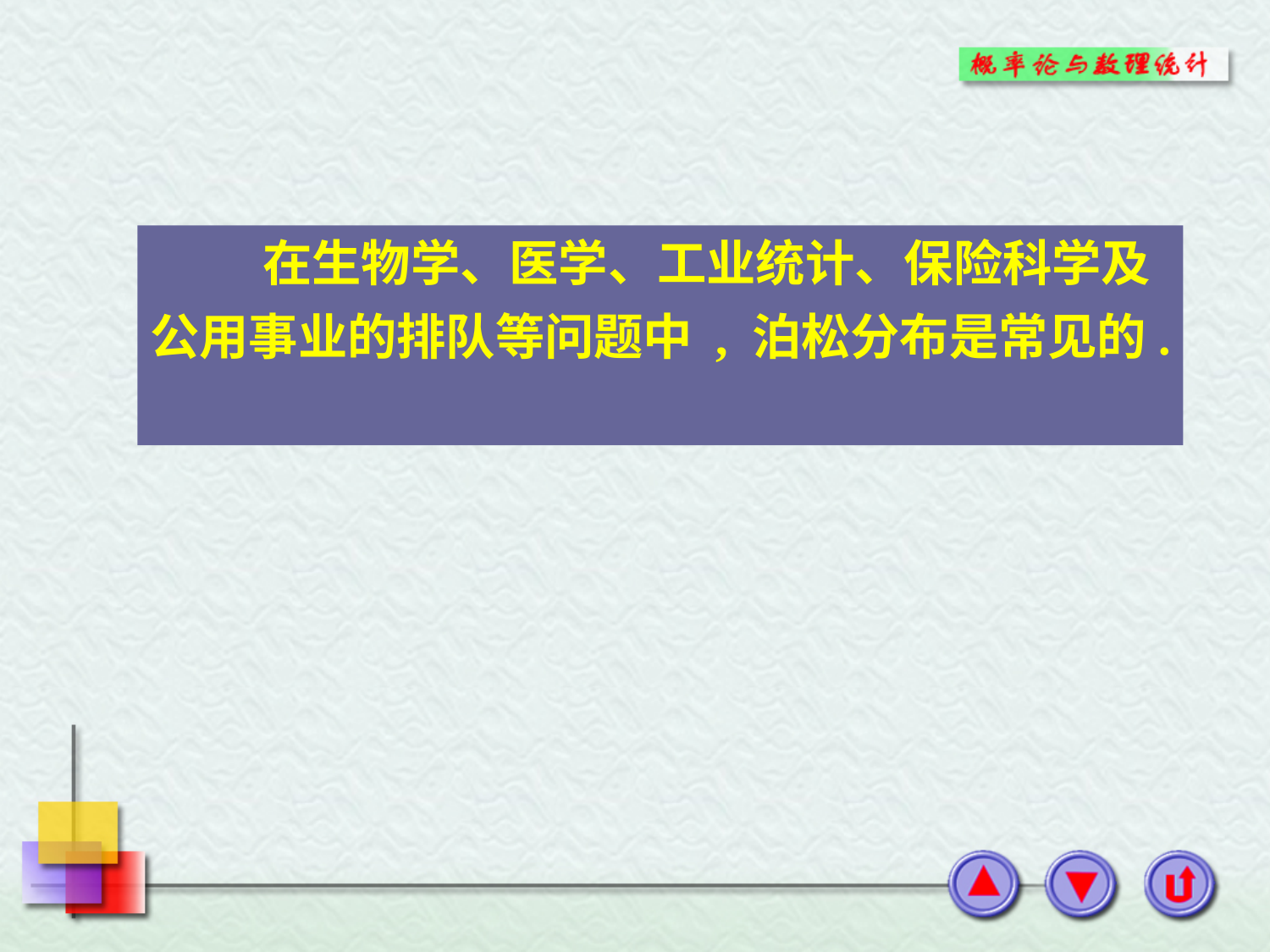

在生物学、医学、工业统计、保险科学及
公用事业的排队等问题中 , 泊松分布是常见的.